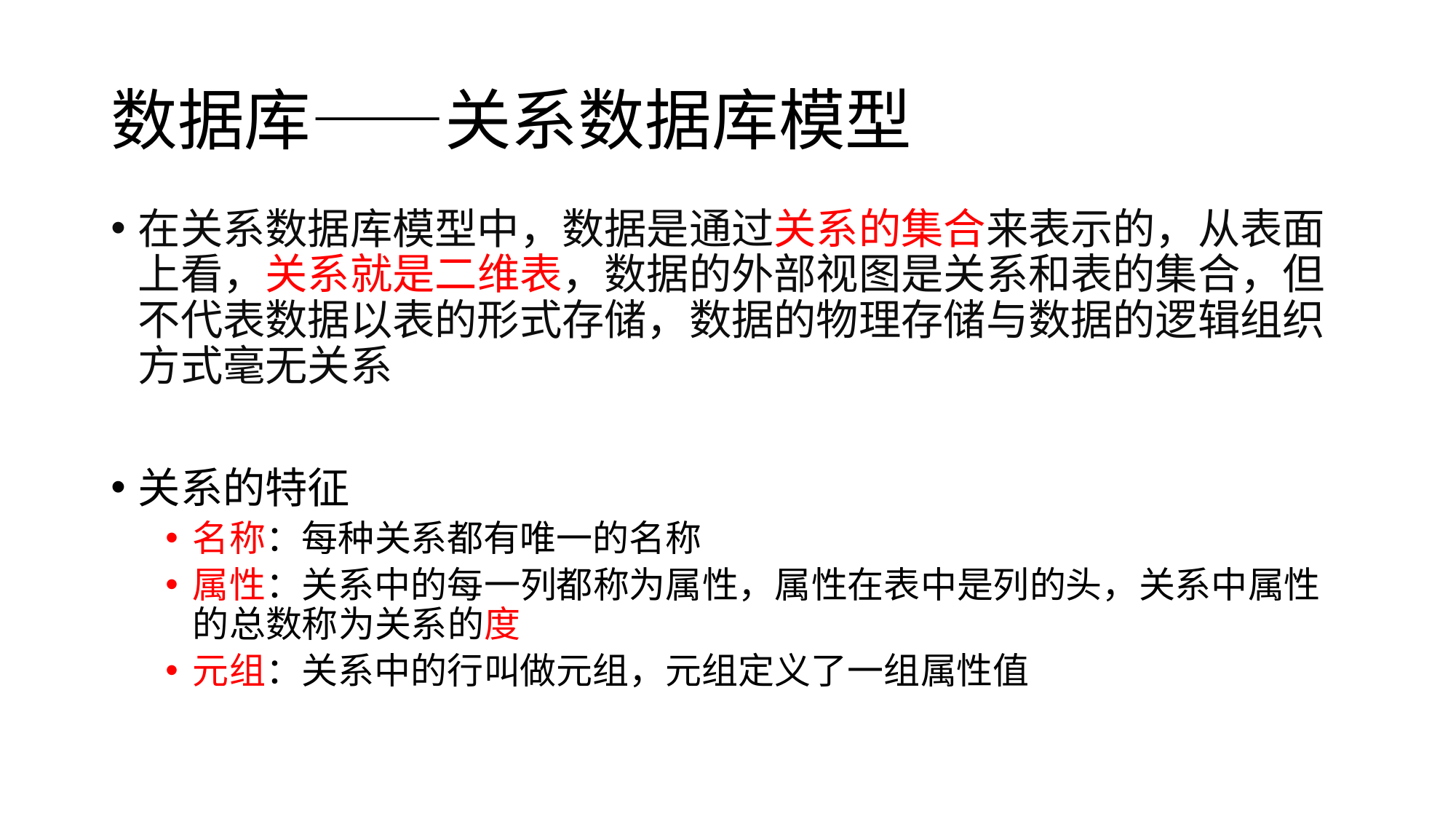

# 数据库——关系数据库模型
在关系数据库模型中，数据是通过关系的集合来表示的，从表面上看，关系就是二维表，数据的外部视图是关系和表的集合，但不代表数据以表的形式存储，数据的物理存储与数据的逻辑组织方式毫无关系

关系的特征
名称：每种关系都有唯一的名称
属性：关系中的每一列都称为属性，属性在表中是列的头，关系中属性的总数称为关系的度
元组：关系中的行叫做元组，元组定义了一组属性值